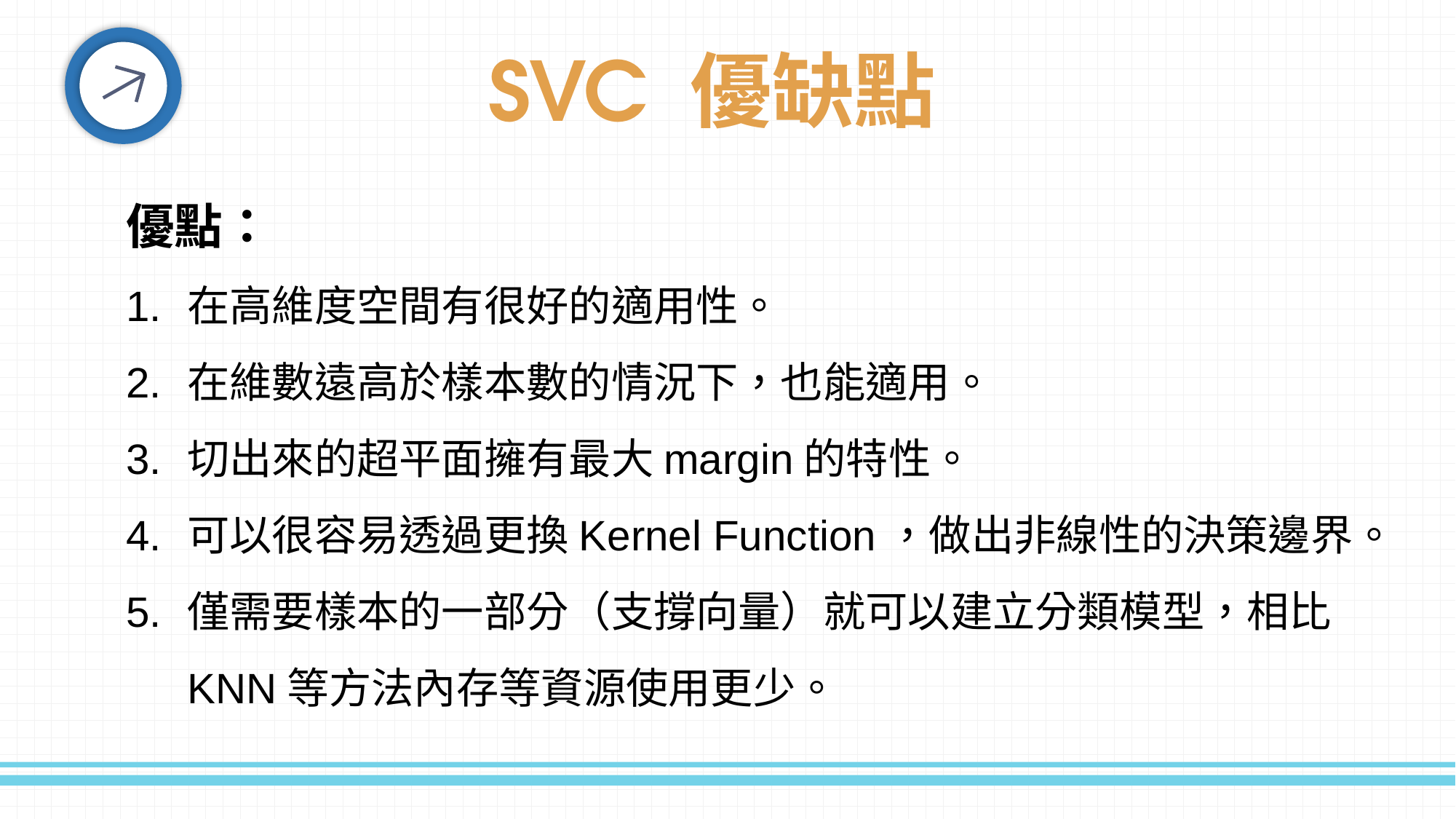

SVC 優缺點
優點：
在高維度空間有很好的適用性。
在維數遠高於樣本數的情況下，也能適用。
切出來的超平面擁有最大margin的特性。
可以很容易透過更換Kernel Function，做出非線性的決策邊界。
僅需要樣本的一部分（支撐向量）就可以建立分類模型，相比KNN等方法內存等資源使用更少。